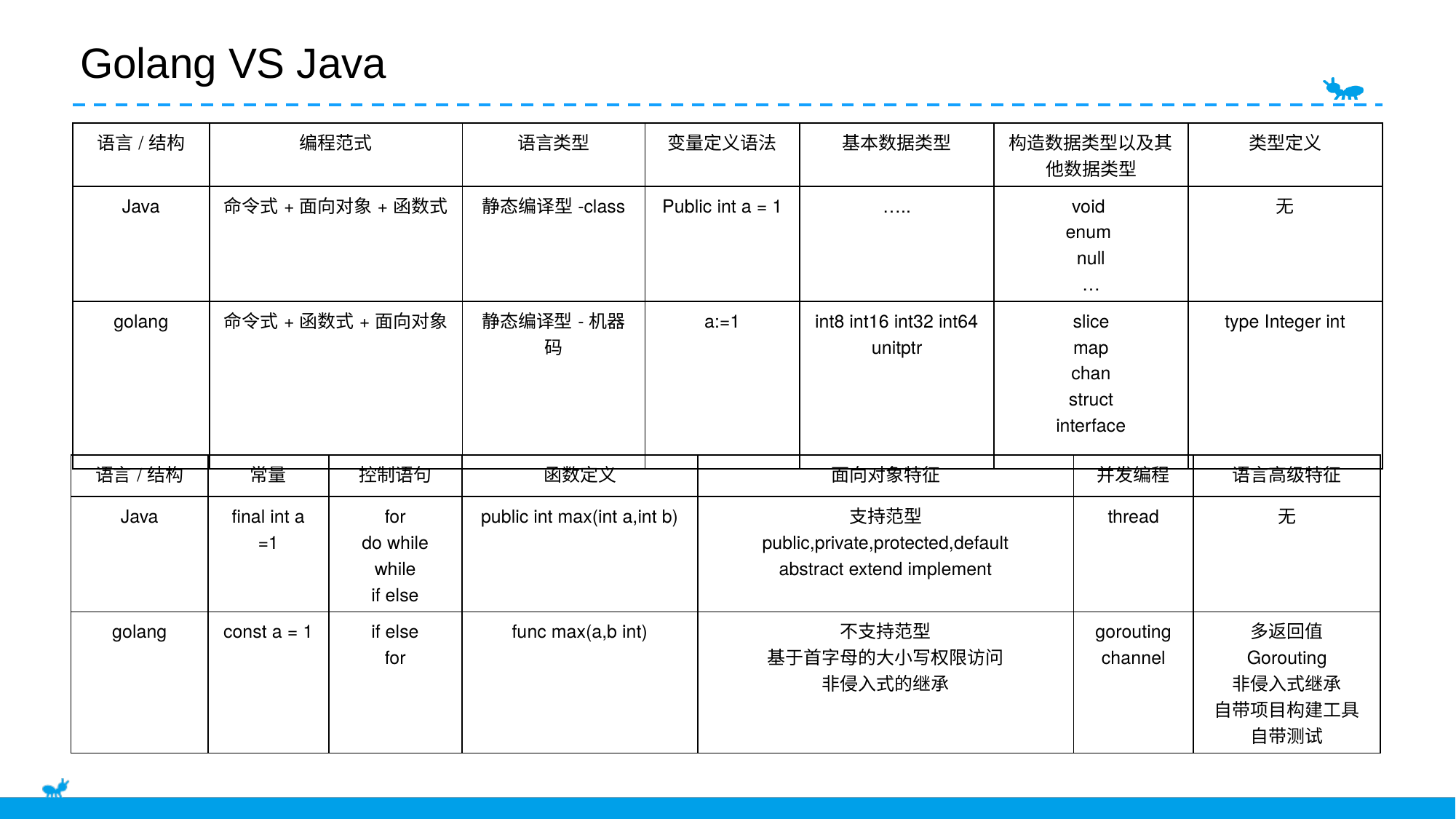

E6636BC20180234D78A0072836F0B9D0B2B9B20C1D4C0BF0AFD9863EB13E2BFC5B41BA3871692B0F22E92108384685EB5C1921DA41D0FBE11BBFC2E87B2E14DC24F230AD912384D704A92AC76C924DF539B6ED3A700D73C228ADA1937ABD9CE8D896269F9E3
# Golang VS Java
| 语言/结构 | 编程范式 | 语言类型 | 变量定义语法 | 基本数据类型 | 构造数据类型以及其他数据类型 | 类型定义 |
| --- | --- | --- | --- | --- | --- | --- |
| Java | 命令式+面向对象+函数式 | 静态编译型-class | Public int a = 1 | ….. | void enum null … | 无 |
| golang | 命令式+函数式+面向对象 | 静态编译型-机器码 | a:=1 | int8 int16 int32 int64 unitptr | slice map chan struct interface | type Integer int |

| 语言/结构 | 常量 | 控制语句 | 函数定义 | 面向对象特征 | 并发编程 | 语言高级特征 |
| --- | --- | --- | --- | --- | --- | --- |
| Java | final int a =1 | for do while while if else | public int max(int a,int b) | 支持范型 public,private,protected,default abstract extend implement | thread | 无 |
| golang | const a = 1 | if else for | func max(a,b int) | 不支持范型 基于首字母的大小写权限访问 非侵入式的继承 | gorouting channel | 多返回值 Gorouting 非侵入式继承 自带项目构建工具 自带测试 |